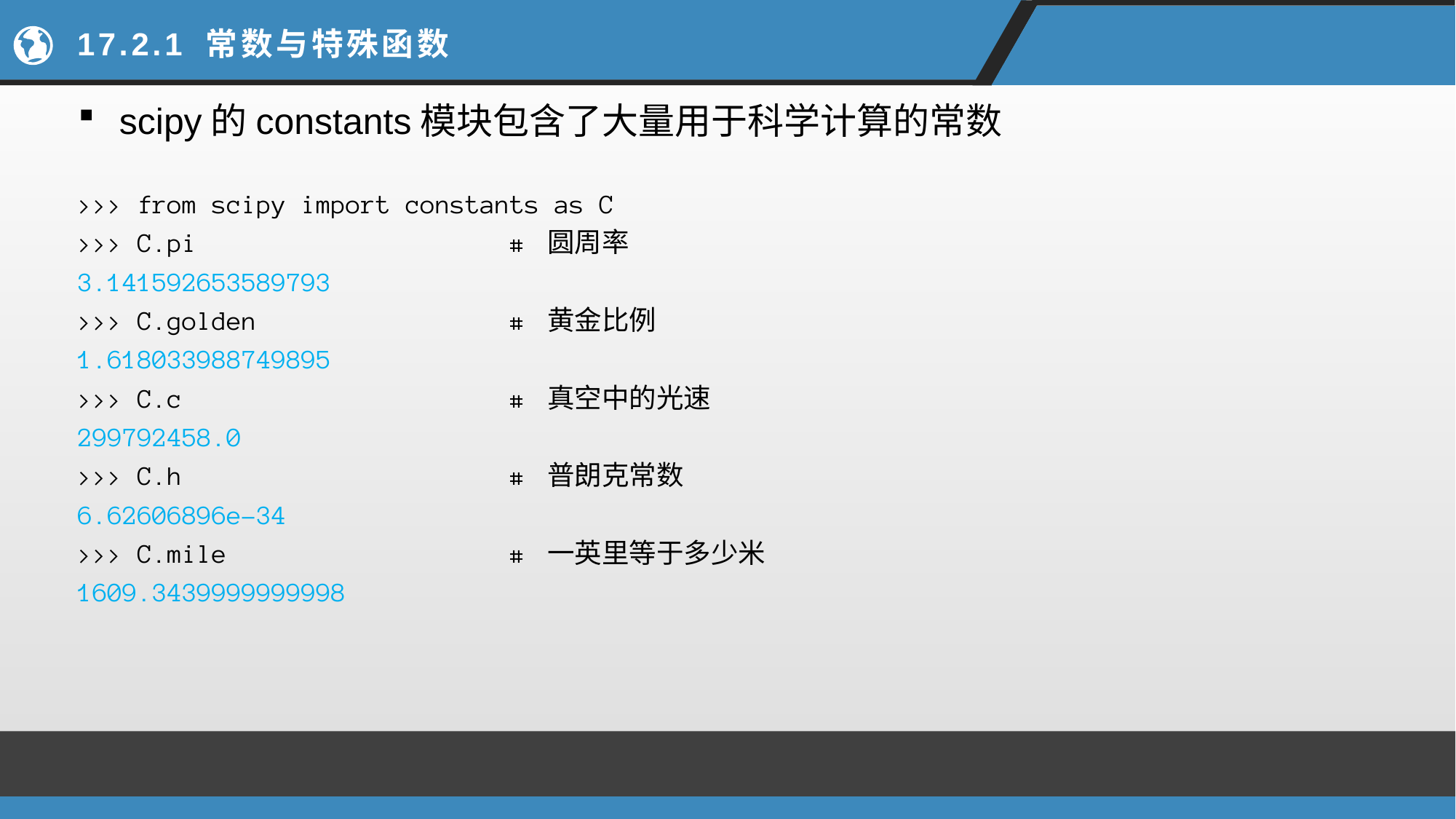

# 17.2.1 常数与特殊函数

scipy的constants模块包含了大量用于科学计算的常数

>>> from scipy import constants as C
>>> C.pi                     # 圆周率
3.141592653589793
>>> C.golden                 # 黄金比例
1.618033988749895
>>> C.c                      # 真空中的光速
299792458.0
>>> C.h                      # 普朗克常数
6.62606896e-34
>>> C.mile                   # 一英里等于多少米
1609.3439999999998